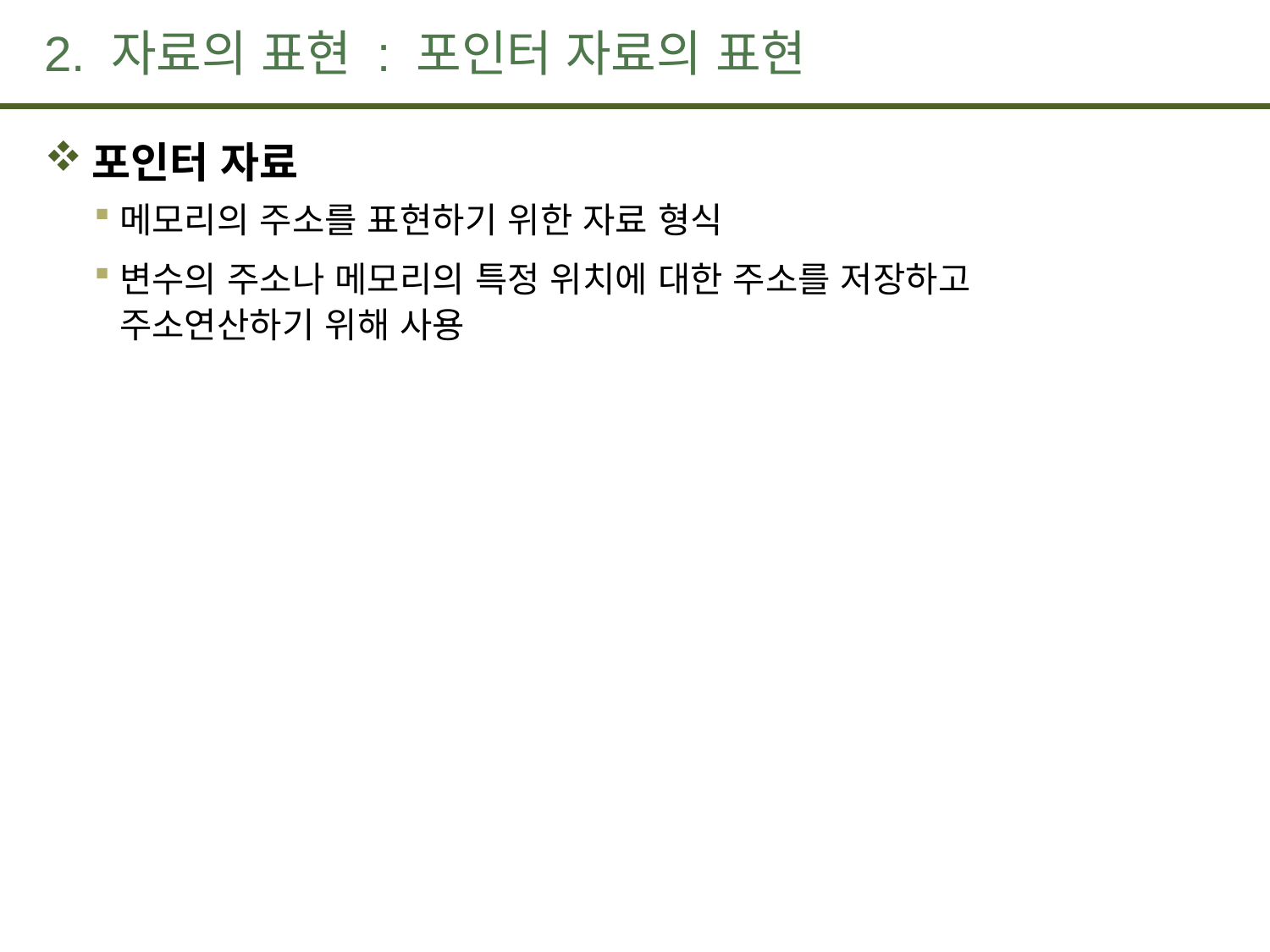

# 2. 자료의 표현 : 포인터 자료의 표현
포인터 자료
메모리의 주소를 표현하기 위한 자료 형식
변수의 주소나 메모리의 특정 위치에 대한 주소를 저장하고
주소연산하기 위해 사용